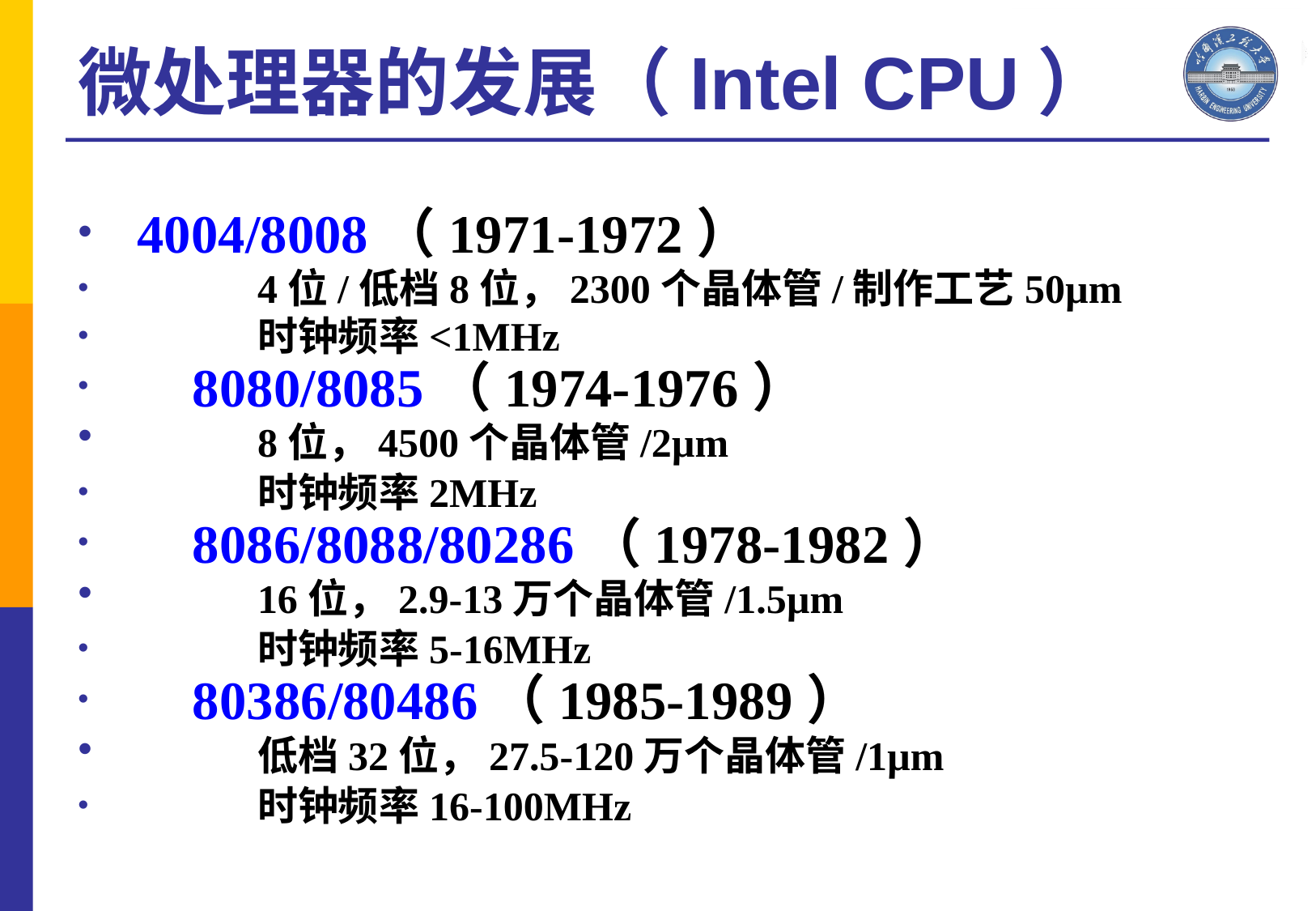

微处理器的发展（Intel CPU）
 4004/8008（1971-1972）
		4位/低档8位，2300个晶体管/制作工艺50µm
		时钟频率<1MHz
	8080/8085（1974-1976）
		8位，4500个晶体管/2µm
		时钟频率2MHz
	8086/8088/80286（1978-1982）
		16位，2.9-13万个晶体管/1.5µm
		时钟频率5-16MHz
	80386/80486（1985-1989）
		低档32位，27.5-120万个晶体管/1µm
		时钟频率16-100MHz